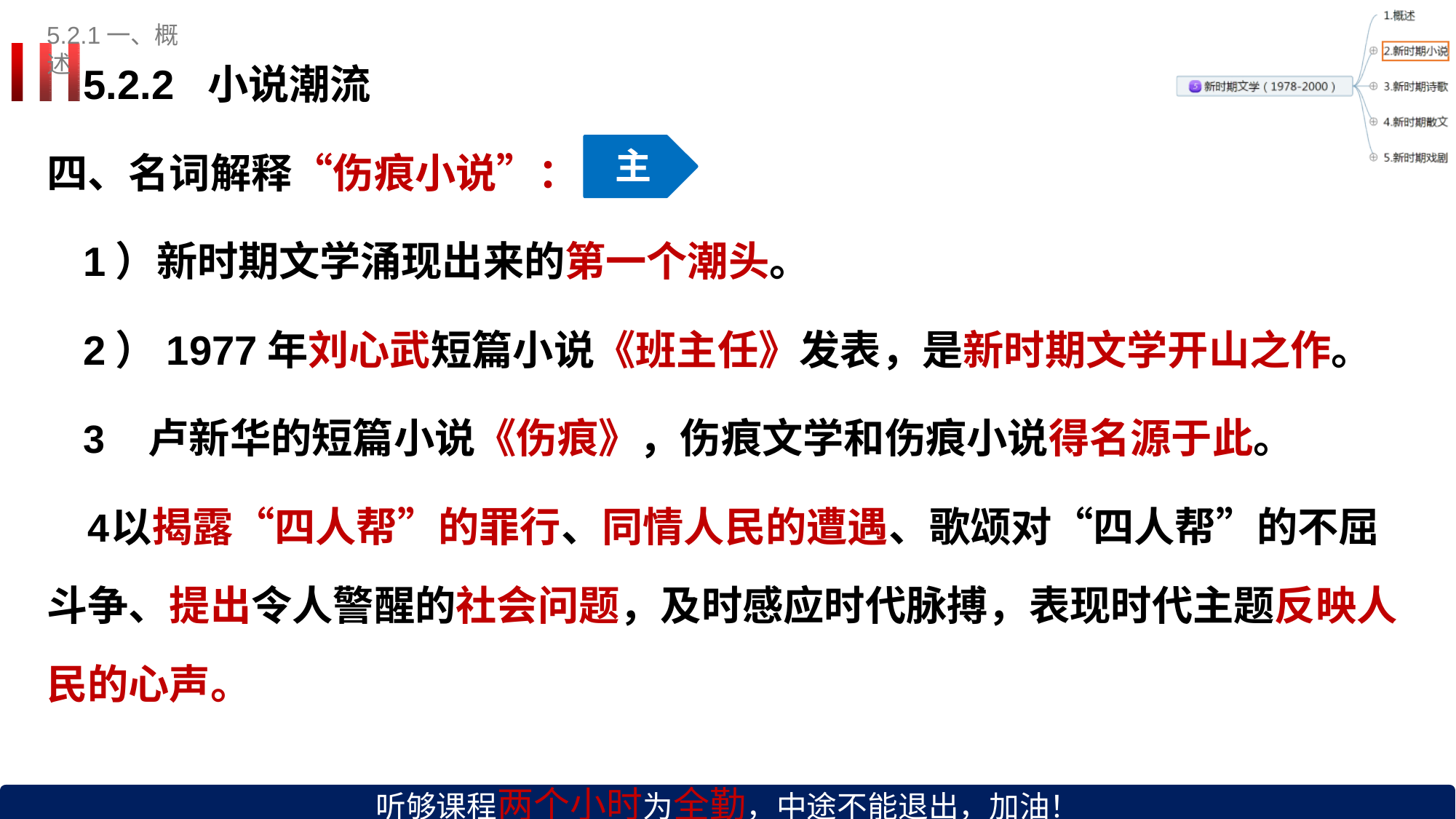

5.2.1一、概述

# 5.2.2	小说潮流

主
四、名词解释“伤痕小说”：
1）新时期文学涌现出来的第一个潮头。
2）1977年刘心武短篇小说《班主任》发表，是新时期文学开山之作。
卢新华的短篇小说《伤痕》，伤痕文学和伤痕小说得名源于此。
以揭露“四人帮”的罪行、同情人民的遭遇、歌颂对“四人帮”的不屈 斗争、提出令人警醒的社会问题，及时感应时代脉搏，表现时代主题反映人 民的心声。

听够课程两个小时为全勤，中途不能退出，加油！